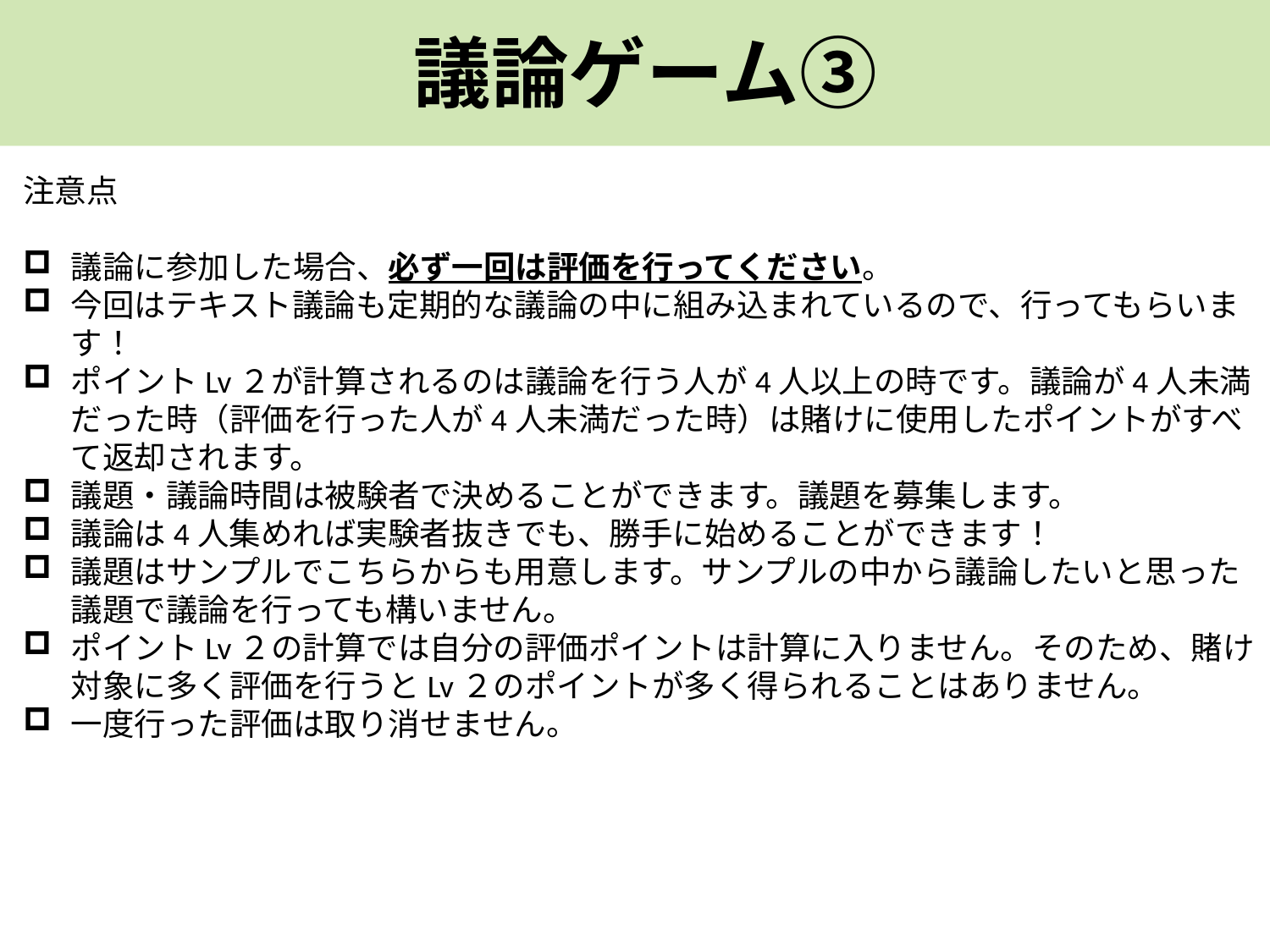

議論ゲーム③
注意点

議論に参加した場合、必ず一回は評価を行ってください。
今回はテキスト議論も定期的な議論の中に組み込まれているので、行ってもらいます！
ポイントLv２が計算されるのは議論を行う人が4人以上の時です。議論が4人未満だった時（評価を行った人が4人未満だった時）は賭けに使用したポイントがすべて返却されます。
議題・議論時間は被験者で決めることができます。議題を募集します。
議論は4人集めれば実験者抜きでも、勝手に始めることができます！
議題はサンプルでこちらからも用意します。サンプルの中から議論したいと思った議題で議論を行っても構いません。
ポイントLv２の計算では自分の評価ポイントは計算に入りません。そのため、賭け対象に多く評価を行うとLv２のポイントが多く得られることはありません。
一度行った評価は取り消せません。